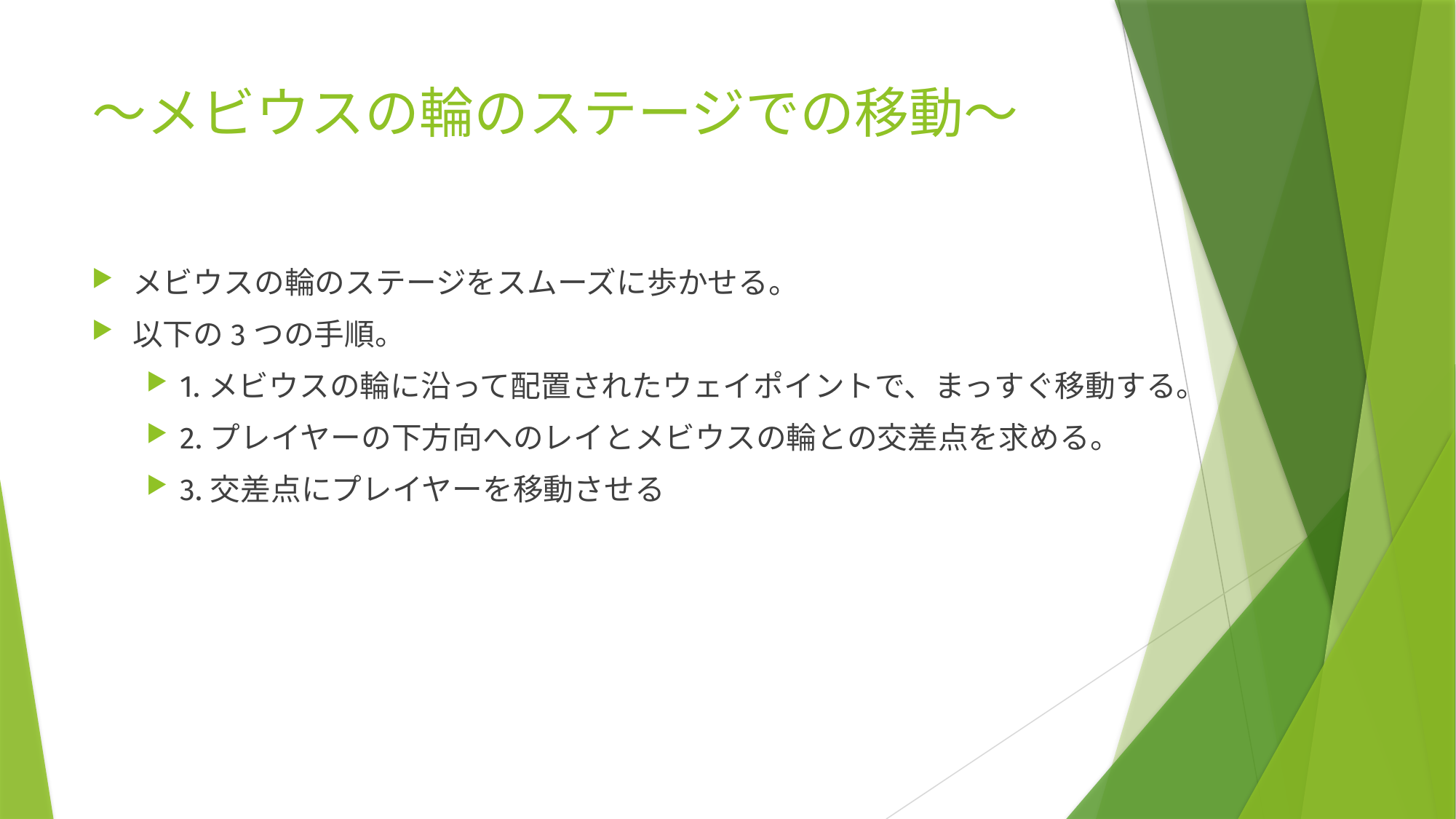

# ～メビウスの輪のステージでの移動～
メビウスの輪のステージをスムーズに歩かせる。
以下の3つの手順。
1.メビウスの輪に沿って配置されたウェイポイントで、まっすぐ移動する。
2.プレイヤーの下方向へのレイとメビウスの輪との交差点を求める。
3.交差点にプレイヤーを移動させる